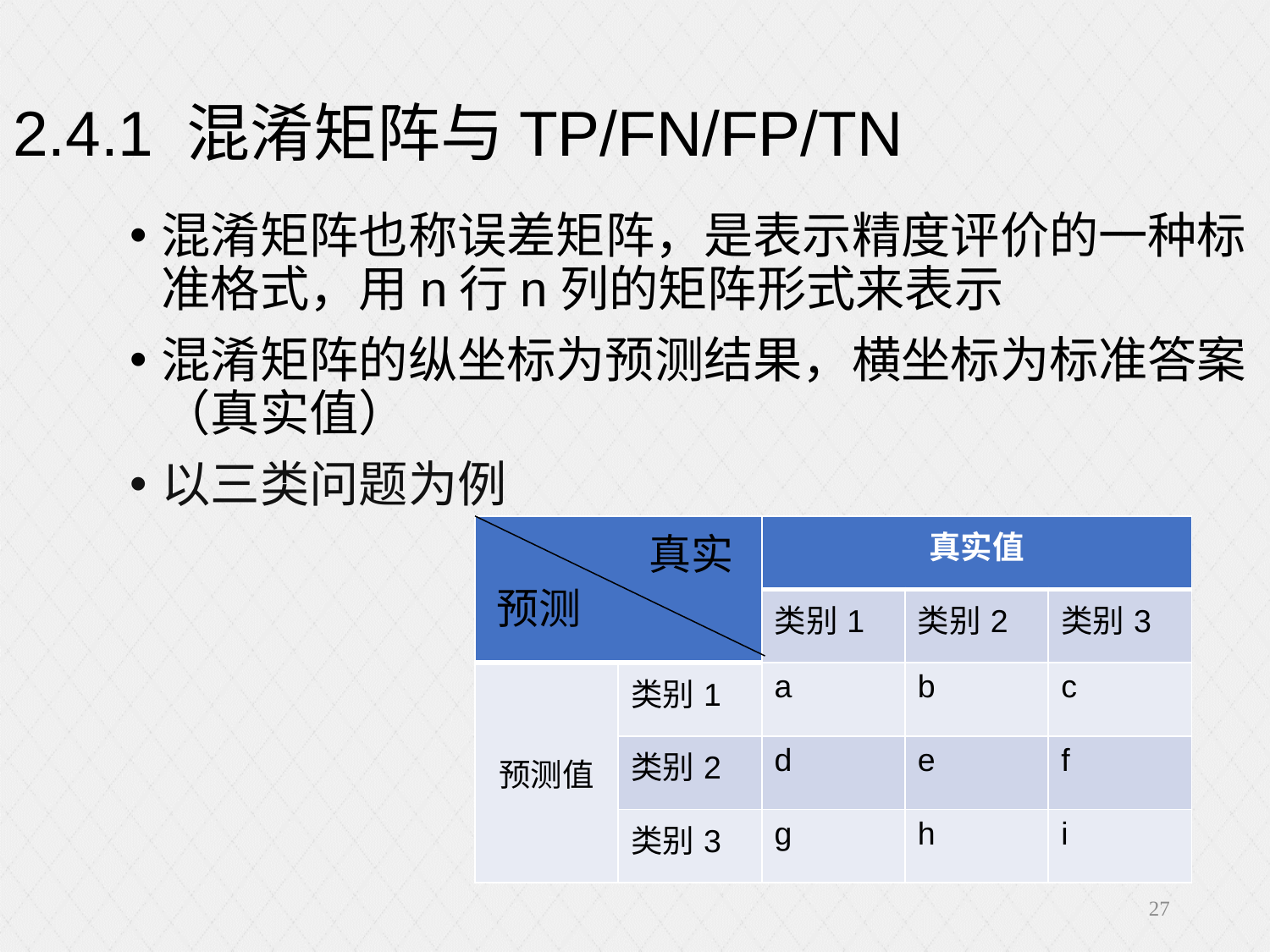

2.4.1 混淆矩阵与TP/FN/FP/TN
混淆矩阵也称误差矩阵，是表示精度评价的一种标准格式，用n行n列的矩阵形式来表示
混淆矩阵的纵坐标为预测结果，横坐标为标准答案（真实值）
以三类问题为例
|  |  | 真实值 |  |  |
| --- | --- | --- | --- | --- |
|  |  | 类别1 | 类别2 | 类别3 |
| 预测值 | 类别1 | a | b | c |
|  | 类别2 | d | e | f |
|  | 类别3 | g | h | i |
真实
预测
27